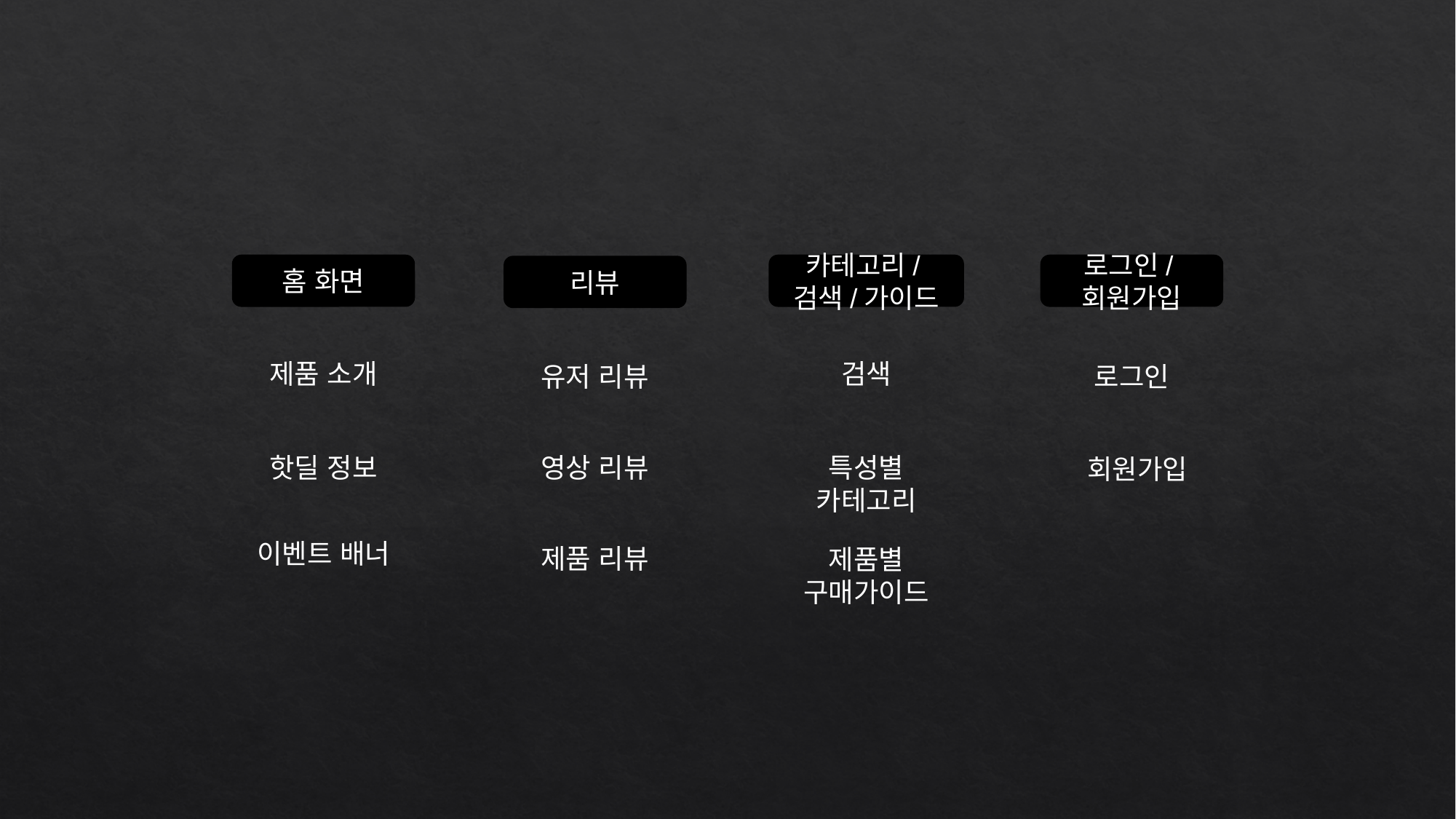

홈 화면
로그인/회원가입
카테고리/검색/가이드
리뷰
제품 소개
검색
유저 리뷰
로그인
핫딜 정보
영상 리뷰
특성별 카테고리
회원가입
이벤트 배너
제품 리뷰
제품별 구매가이드